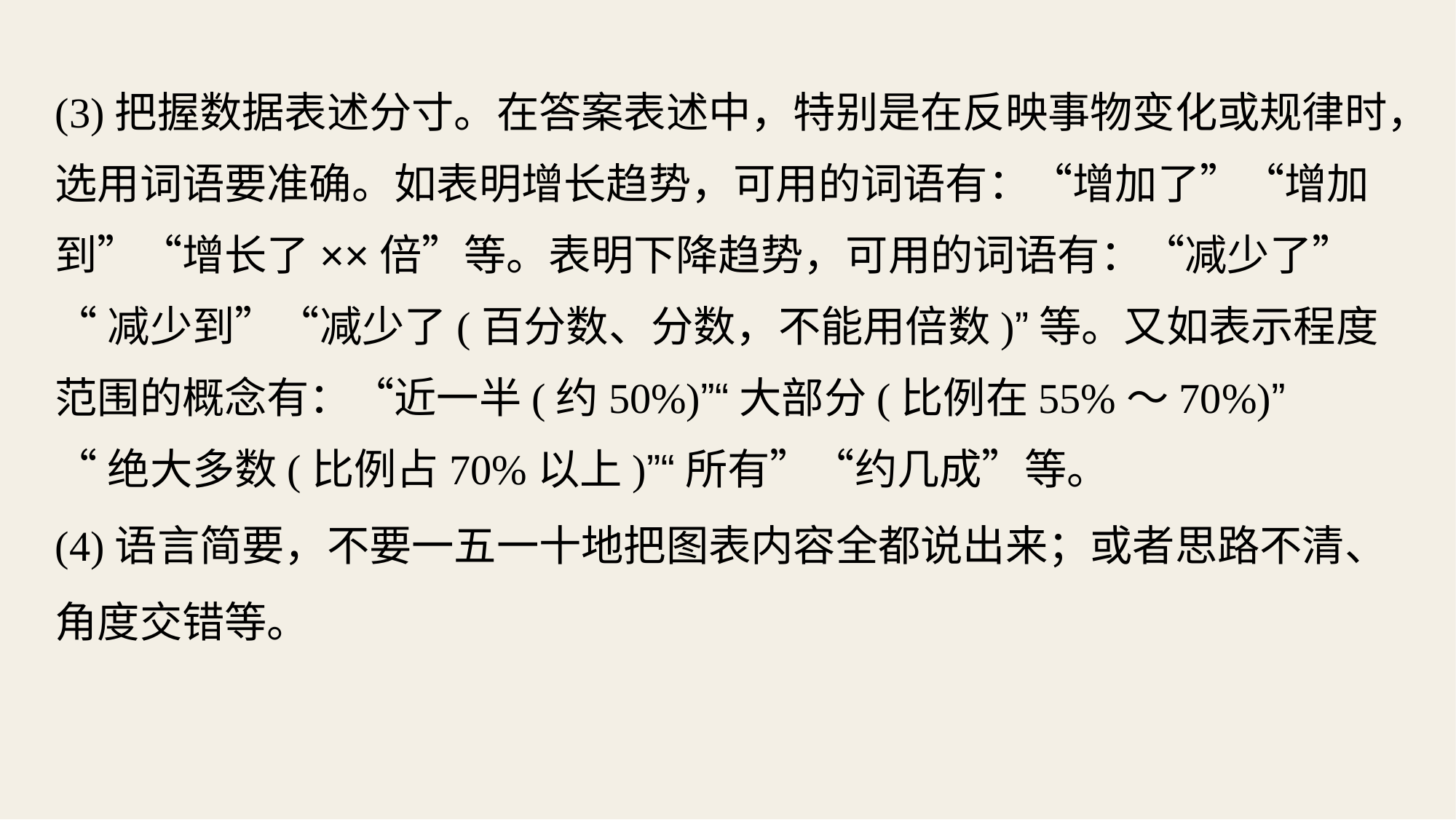

(3)把握数据表述分寸。在答案表述中，特别是在反映事物变化或规律时，选用词语要准确。如表明增长趋势，可用的词语有：“增加了”“增加到”“增长了××倍”等。表明下降趋势，可用的词语有：“减少了”
“减少到”“减少了(百分数、分数，不能用倍数)”等。又如表示程度范围的概念有：“近一半(约50%)”“大部分(比例在55%～70%)”
“绝大多数(比例占70%以上)”“所有”“约几成”等。
(4)语言简要，不要一五一十地把图表内容全都说出来；或者思路不清、角度交错等。